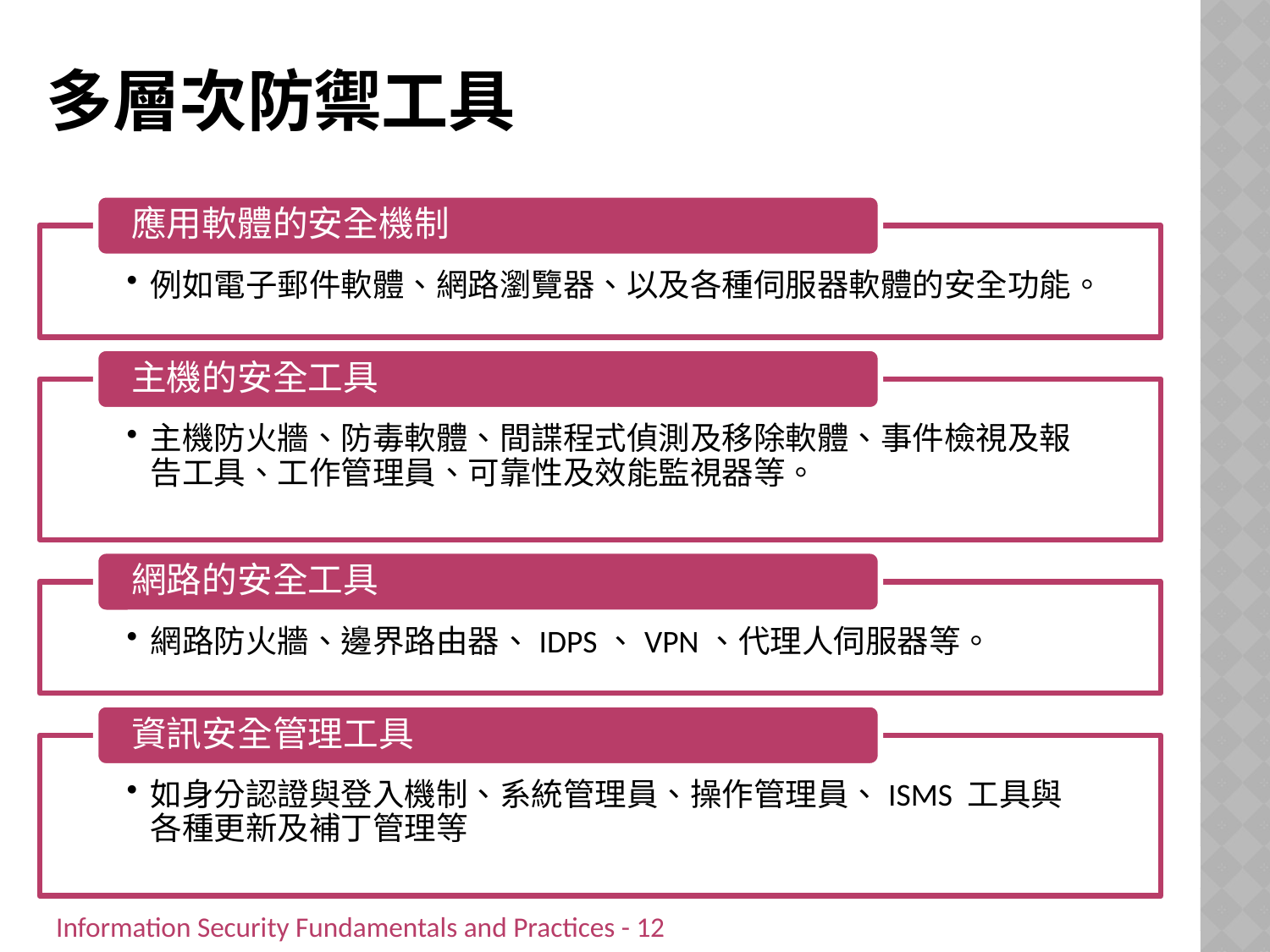

# 多層次防禦工具
例如電子郵件軟體、網路瀏覽器、以及各種伺服器軟體的安全功能。
應用軟體的安全機制
主機防火牆、防毒軟體、間諜程式偵測及移除軟體、事件檢視及報告工具、工作管理員、可靠性及效能監視器等。
主機的安全工具
網路防火牆、邊界路由器、IDPS、VPN、代理人伺服器等。
網路的安全工具
如身分認證與登入機制、系統管理員、操作管理員、ISMS 工具與各種更新及補丁管理等
資訊安全管理工具